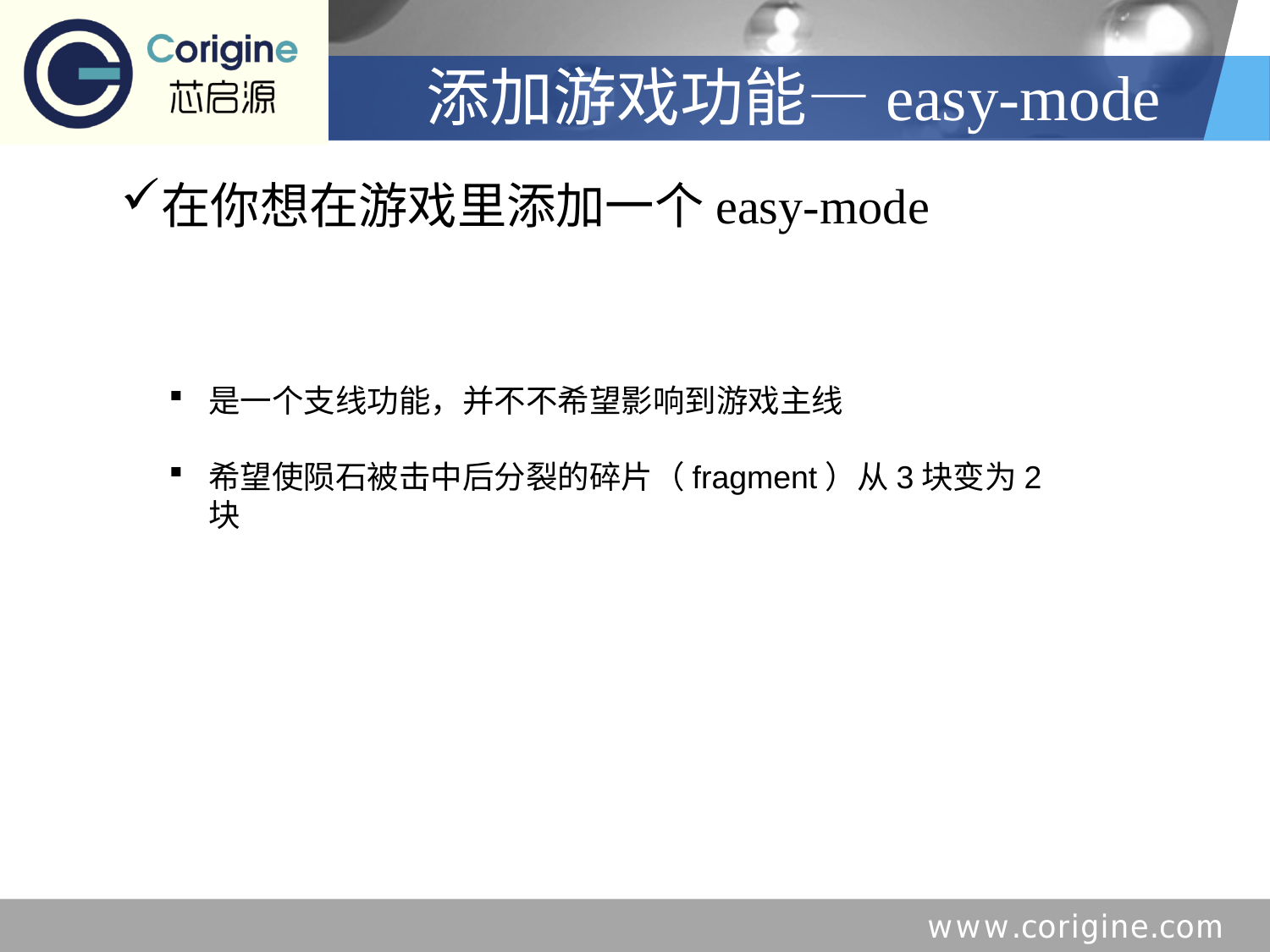

# 添加游戏功能—easy-mode
在你想在游戏里添加一个easy-mode

是一个支线功能，并不不希望影响到游戏主线

希望使陨石被击中后分裂的碎片（fragment）从3块变为2块